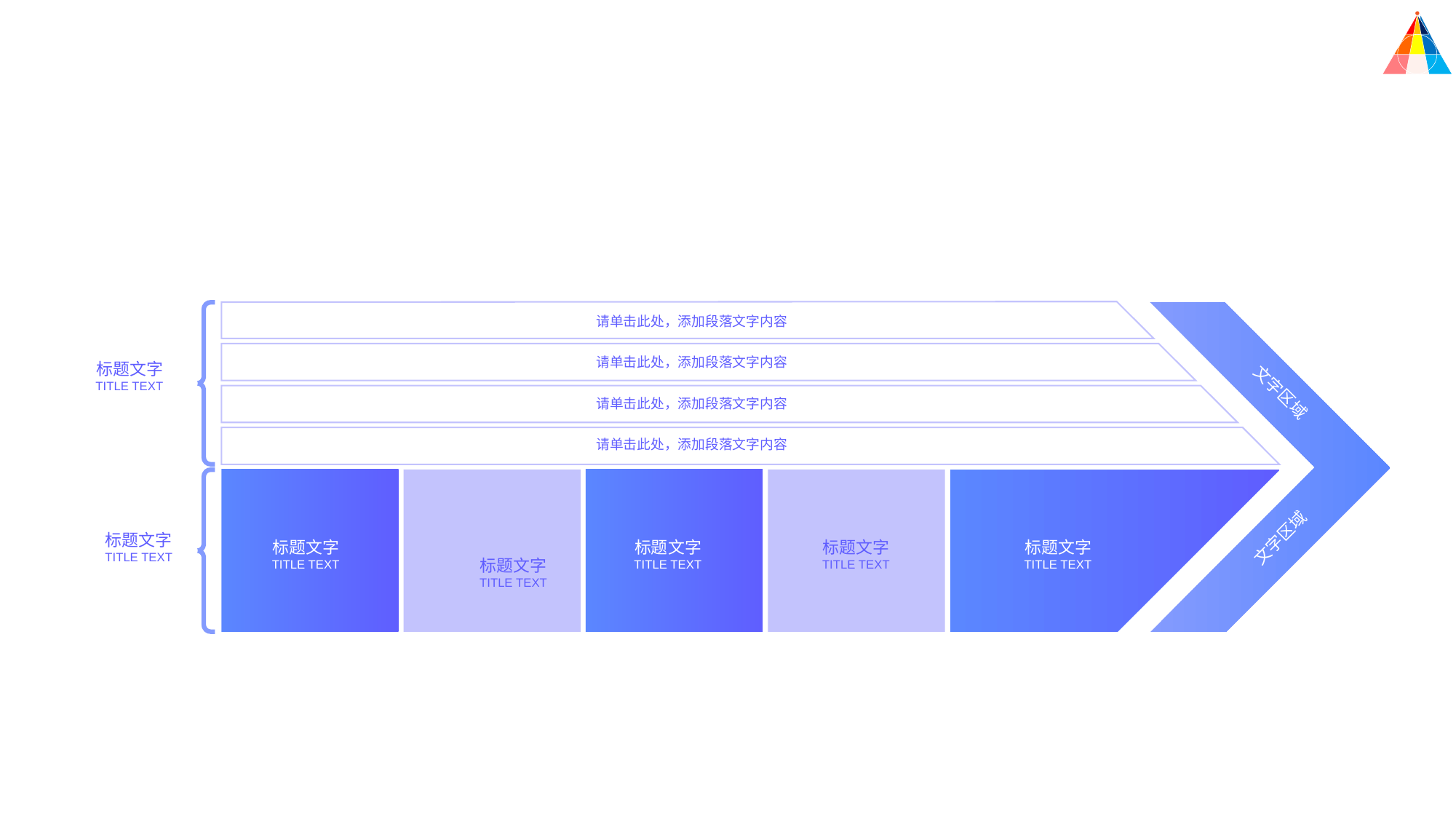

请单击此处，添加段落文字内容
请单击此处，添加段落文字内容
标题文字
TITLE TEXT

文字区域
请单击此处，添加段落文字内容
请单击此处，添加段落文字内容

文字区域
标题文字
TITLE TEXT
标题文字
TITLE TEXT
标题文字
TITLE TEXT
标题文字
TITLE TEXT
标题文字
TITLE TEXT

标题文字
TITLE TEXT